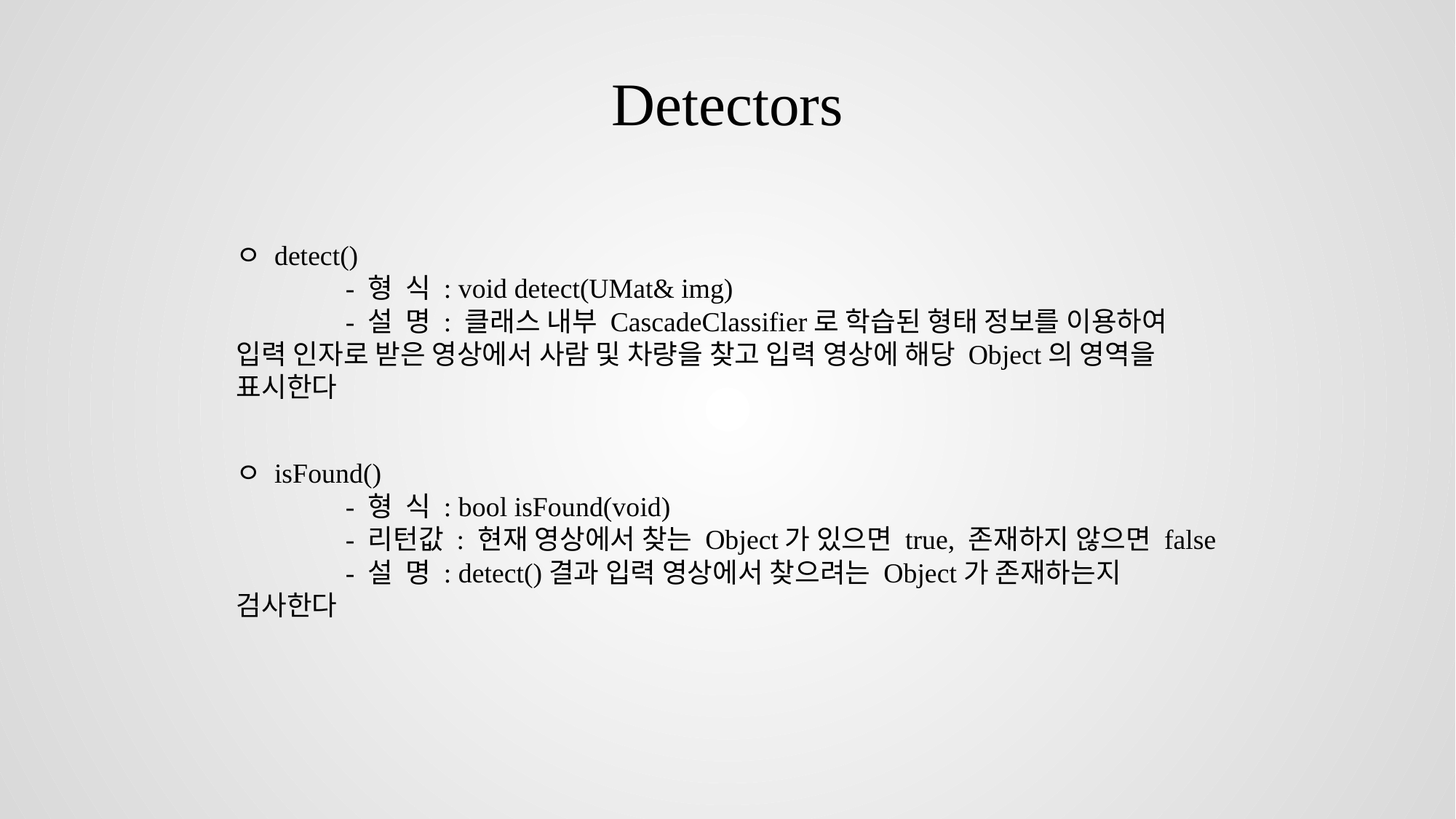

Detectors
ㅇ detect()
	- 형  식 : void detect(UMat& img)
	- 설  명 : 클래스 내부 CascadeClassifier로 학습된 형태 정보를 이용하여 입력 인자로 받은 영상에서 사람 및 차량을 찾고 입력 영상에 해당 Object의 영역을 표시한다

ㅇ isFound()
	- 형  식 : bool isFound(void)
	- 리턴값 : 현재 영상에서 찾는 Object가 있으면 true, 존재하지 않으면 false
	- 설  명 : detect()결과 입력 영상에서 찾으려는 Object가 존재하는지 검사한다